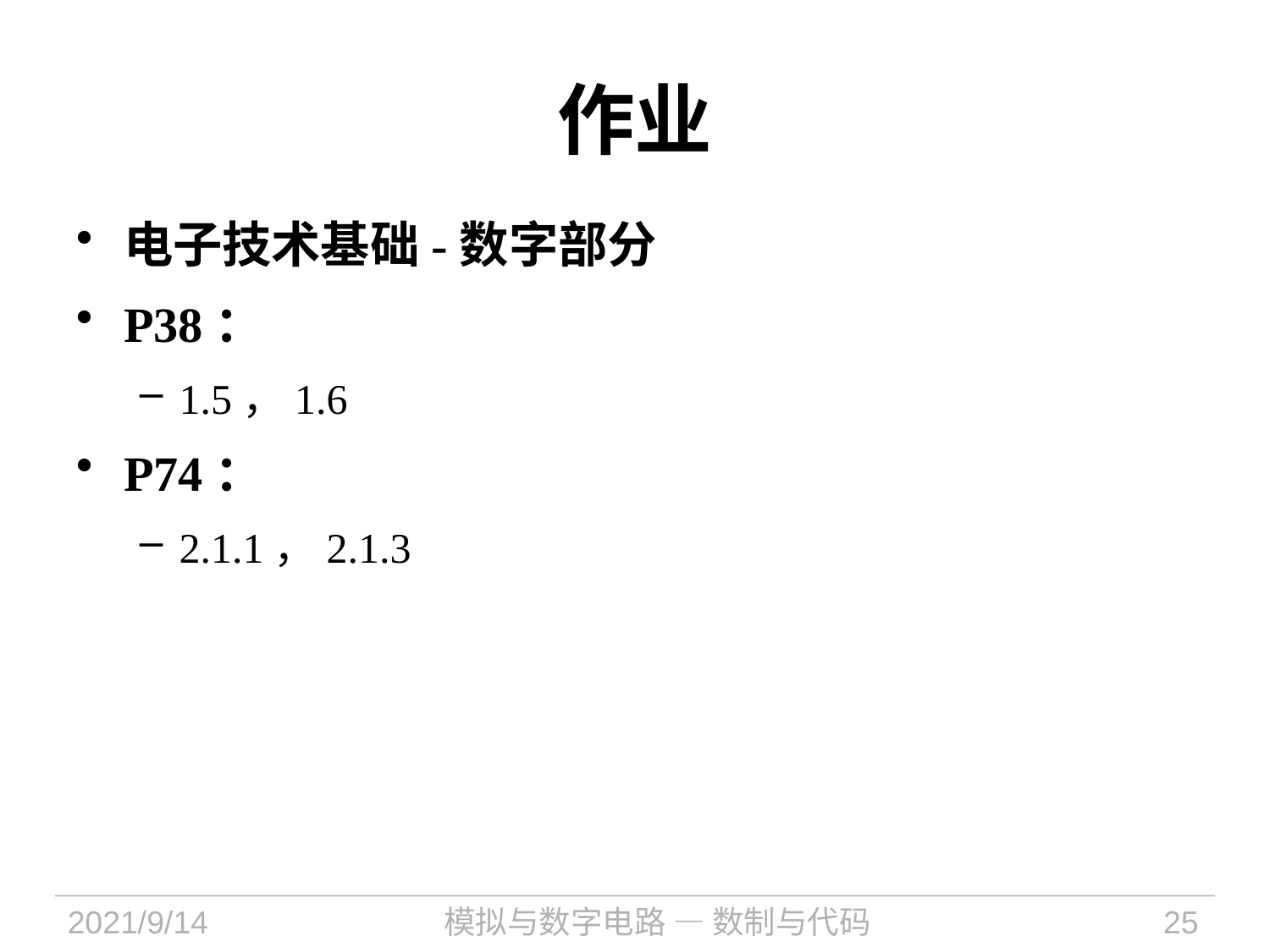

# 作业
电子技术基础-数字部分
P38：
1.5，1.6
P74：
2.1.1，2.1.3
2021/9/14
模拟与数字电路 — 数制与代码
25